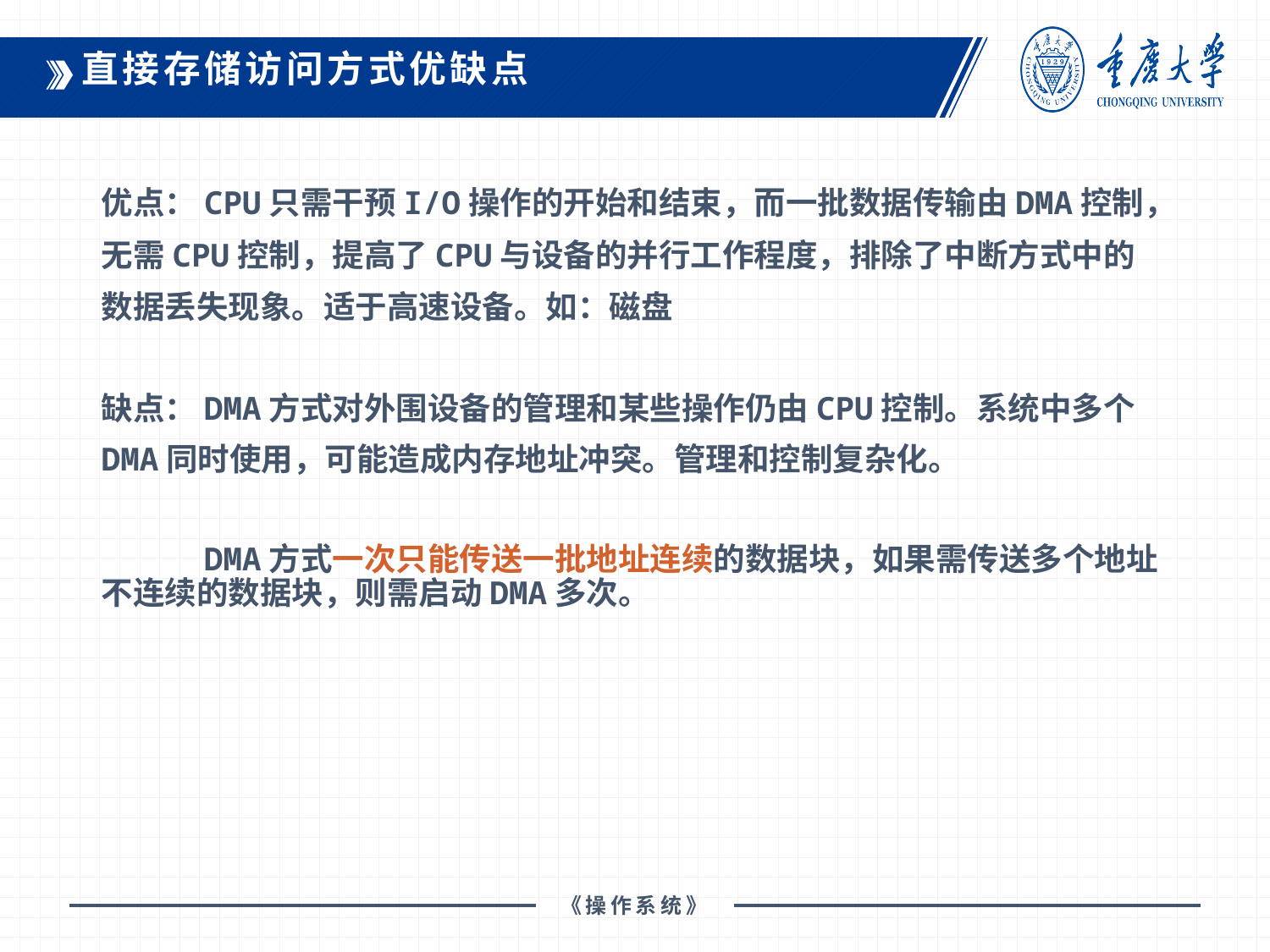

直接存储访问方式优缺点
优点：CPU只需干预I/O操作的开始和结束，而一批数据传输由DMA控制，
无需CPU控制，提高了CPU与设备的并行工作程度，排除了中断方式中的
数据丢失现象。适于高速设备。如：磁盘

缺点：DMA方式对外围设备的管理和某些操作仍由CPU控制。系统中多个
DMA同时使用，可能造成内存地址冲突。管理和控制复杂化。

　　　DMA方式一次只能传送一批地址连续的数据块，如果需传送多个地址不连续的数据块，则需启动DMA多次。